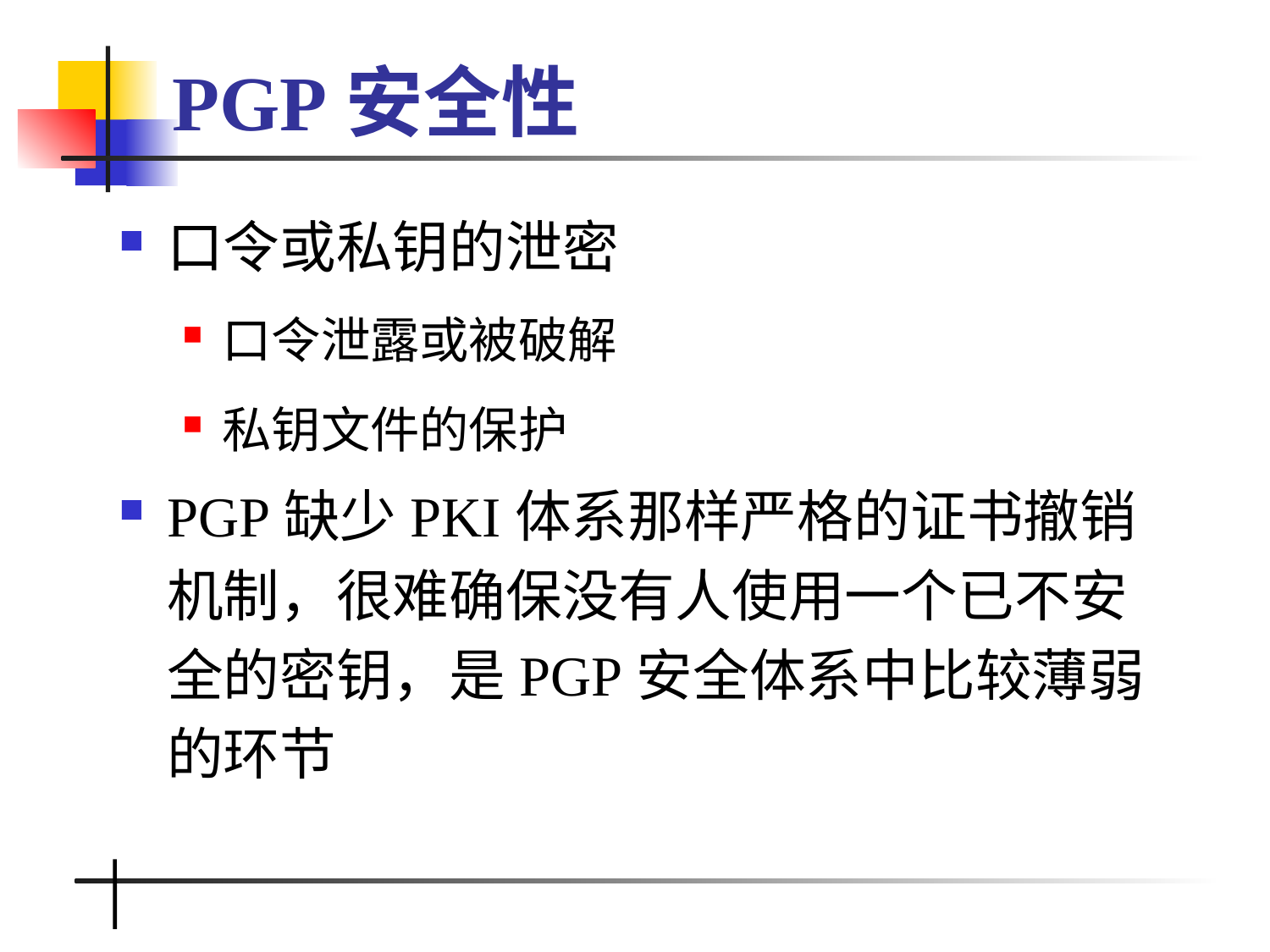

# PGP安全性
口令或私钥的泄密
口令泄露或被破解
私钥文件的保护
PGP缺少PKI体系那样严格的证书撤销机制，很难确保没有人使用一个已不安全的密钥，是PGP安全体系中比较薄弱的环节